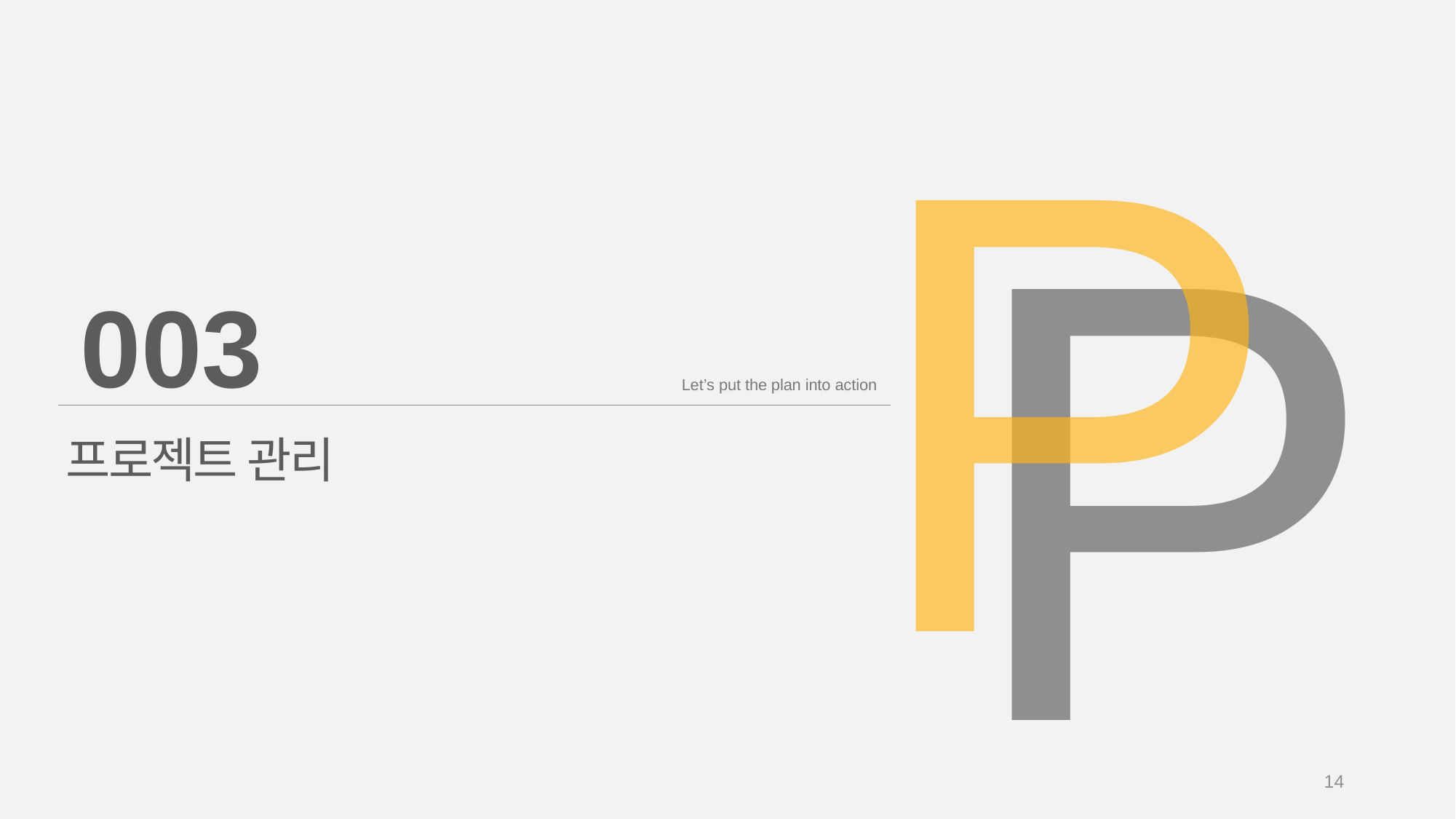

P
P
003
Let’s put the plan into action
프로젝트 관리
14